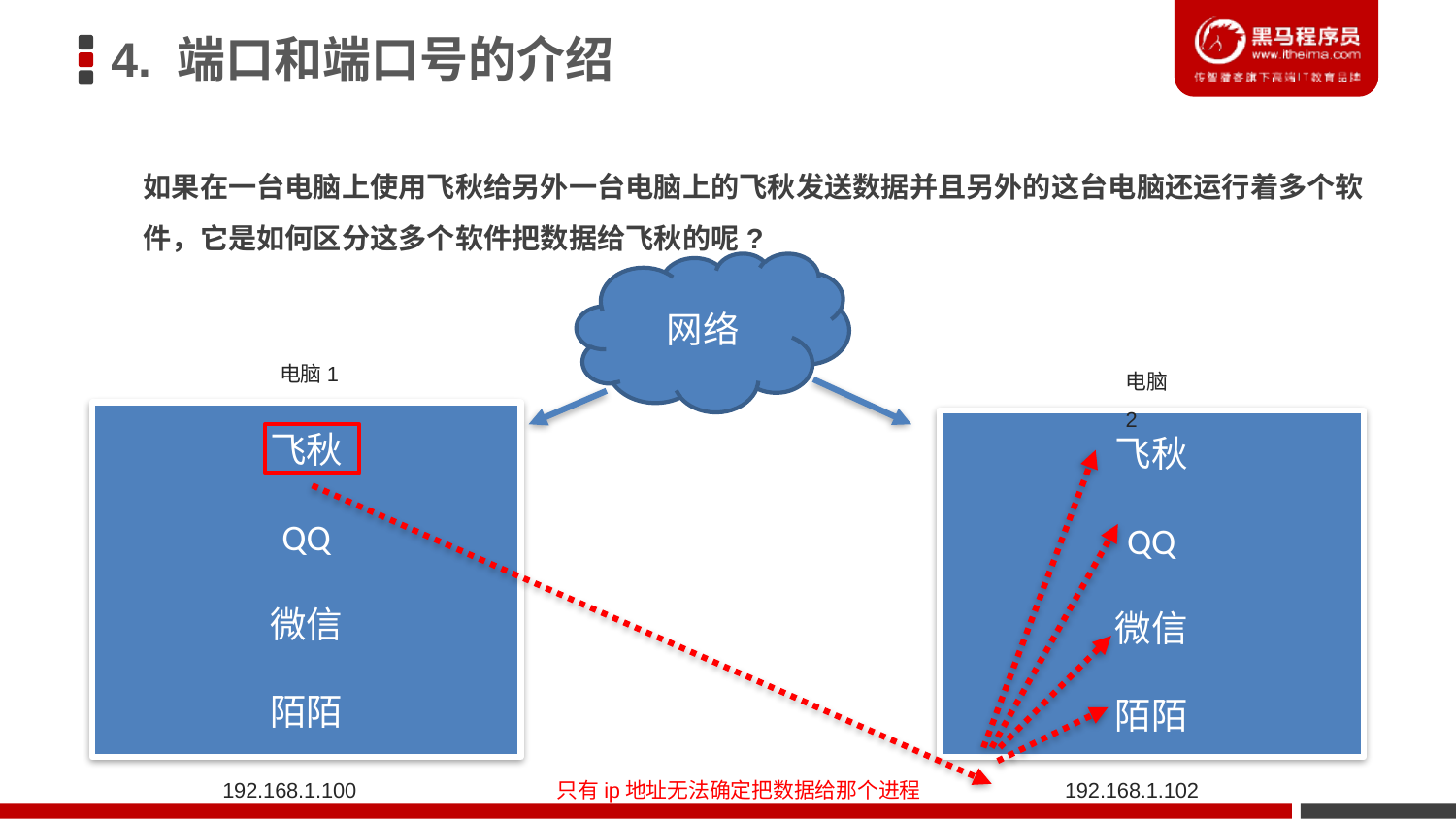

4. 端口和端口号的介绍
如果在一台电脑上使用飞秋给另外一台电脑上的飞秋发送数据并且另外的这台电脑还运行着多个软件，它是如何区分这多个软件把数据给飞秋的呢?
网络
电脑1
电脑2
飞秋

QQ

微信

陌陌
飞秋

QQ

微信

陌陌

192.168.1.100
只有ip地址无法确定把数据给那个进程
192.168.1.102